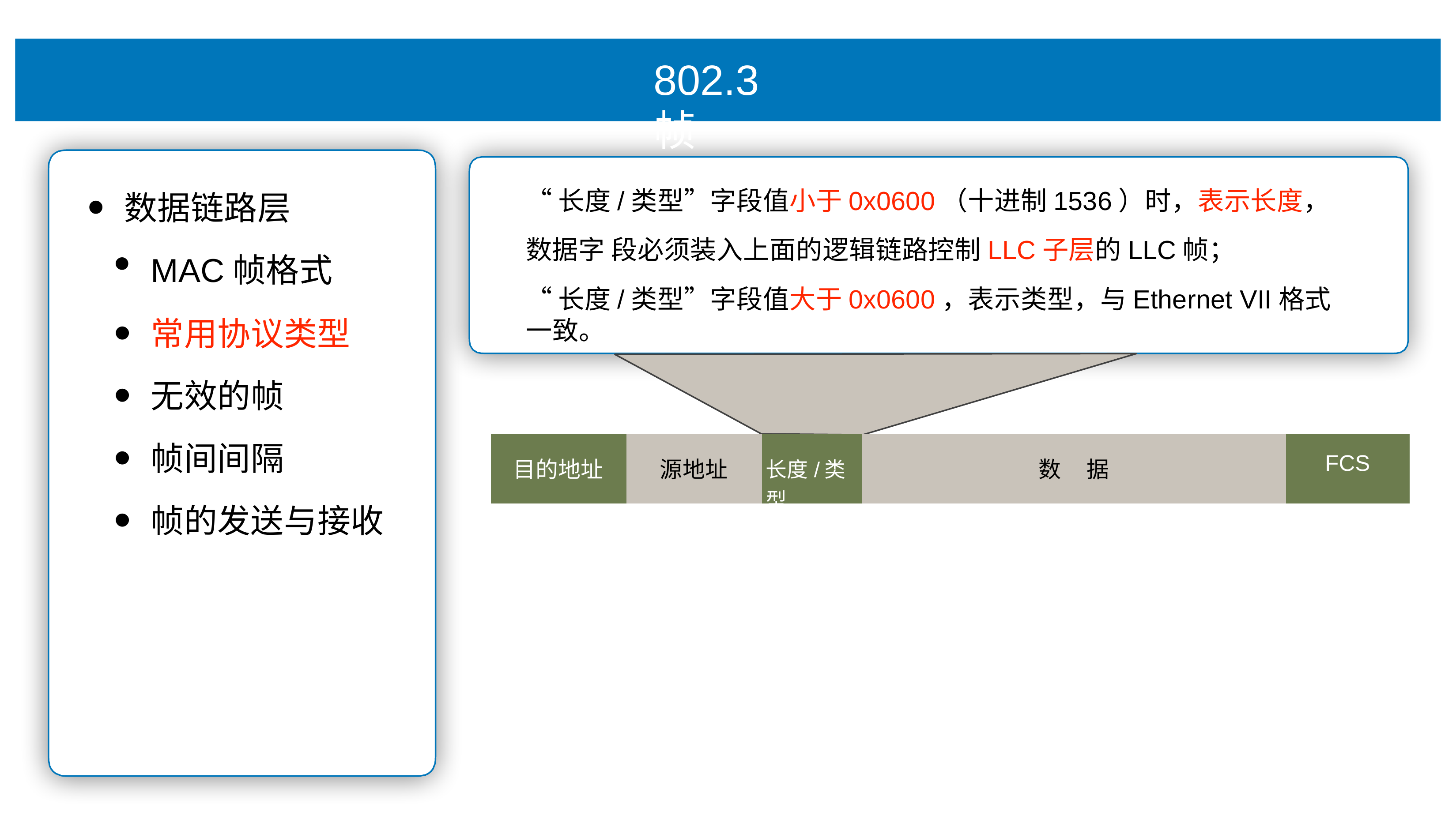

# 802.3帧

“⻓度/类型”字段值⼩于0x0600（⼗进制1536）时，表示⻓度，数据字 段必须装⼊上⾯的逻辑链路控制LLC⼦层的LLC帧；
“⻓度/类型”字段值⼤于0x0600，表示类型，与Ethernet VII格式⼀致。
数据链路层
MAC帧格式
常⽤协议类型
⽆效的帧
帧间间隔
帧的发送与接收

| ⽬的地址 | 源地址 | ⻓度/类型 | 数 据 | FCS |
| --- | --- | --- | --- | --- |